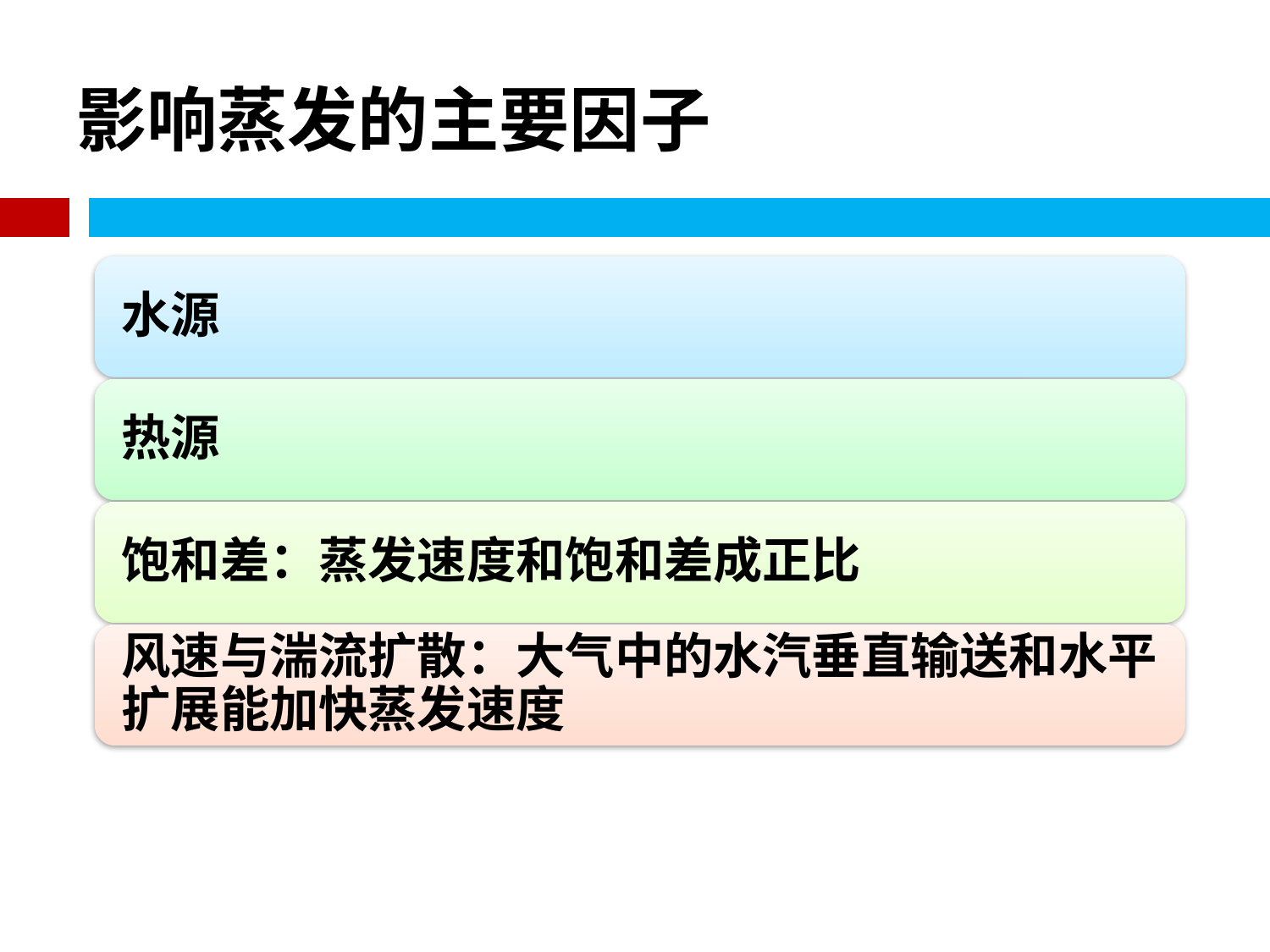

# 影响蒸发的主要因子
水源
热源
饱和差：蒸发速度和饱和差成正比
风速与湍流扩散：大气中的水汽垂直输送和水平扩展能加快蒸发速度